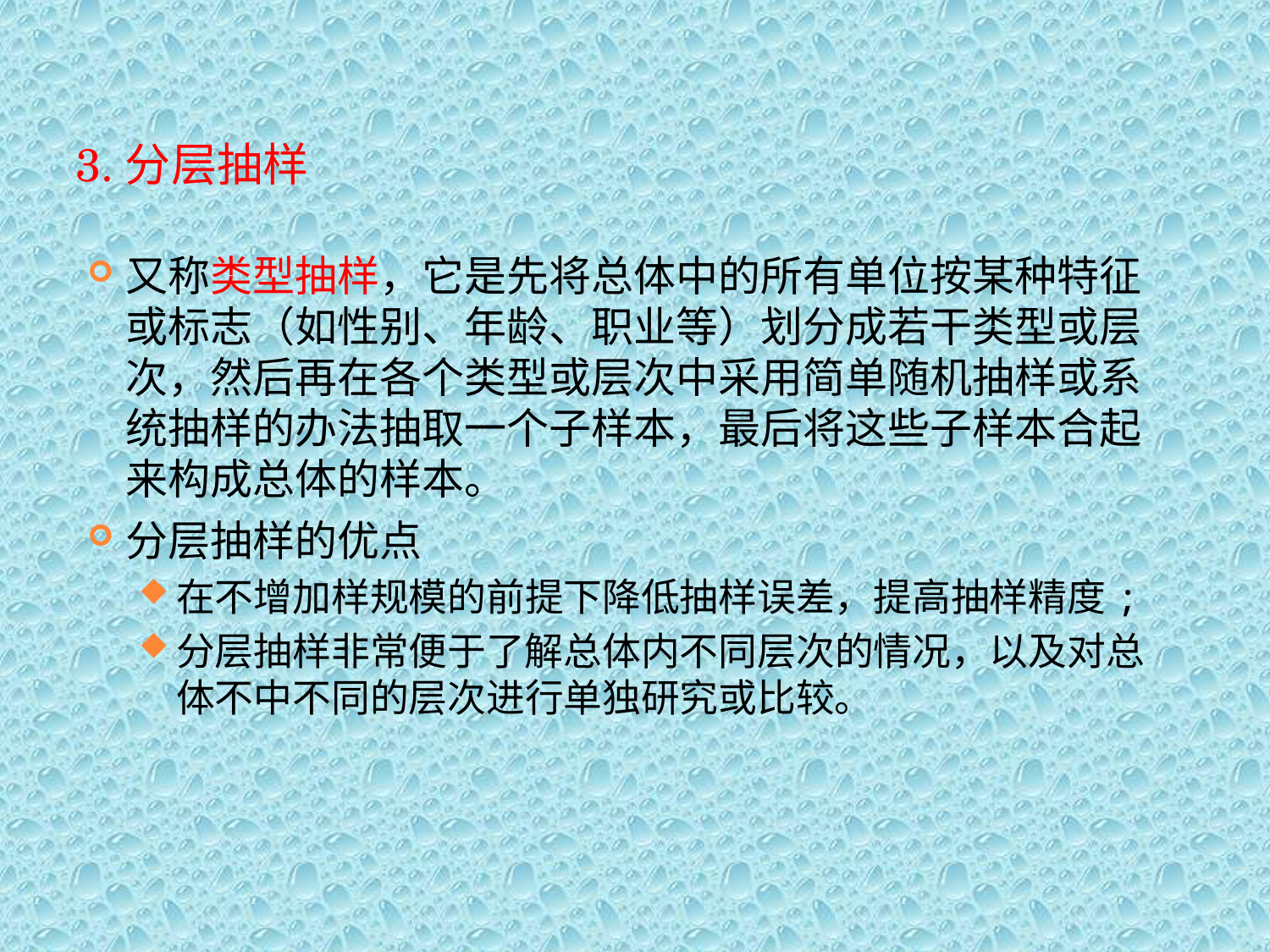

# 3.分层抽样
又称类型抽样，它是先将总体中的所有单位按某种特征或标志（如性别、年龄、职业等）划分成若干类型或层次，然后再在各个类型或层次中采用简单随机抽样或系统抽样的办法抽取一个子样本，最后将这些子样本合起来构成总体的样本。
分层抽样的优点
在不增加样规模的前提下降低抽样误差，提高抽样精度;
分层抽样非常便于了解总体内不同层次的情况，以及对总体不中不同的层次进行单独研究或比较。